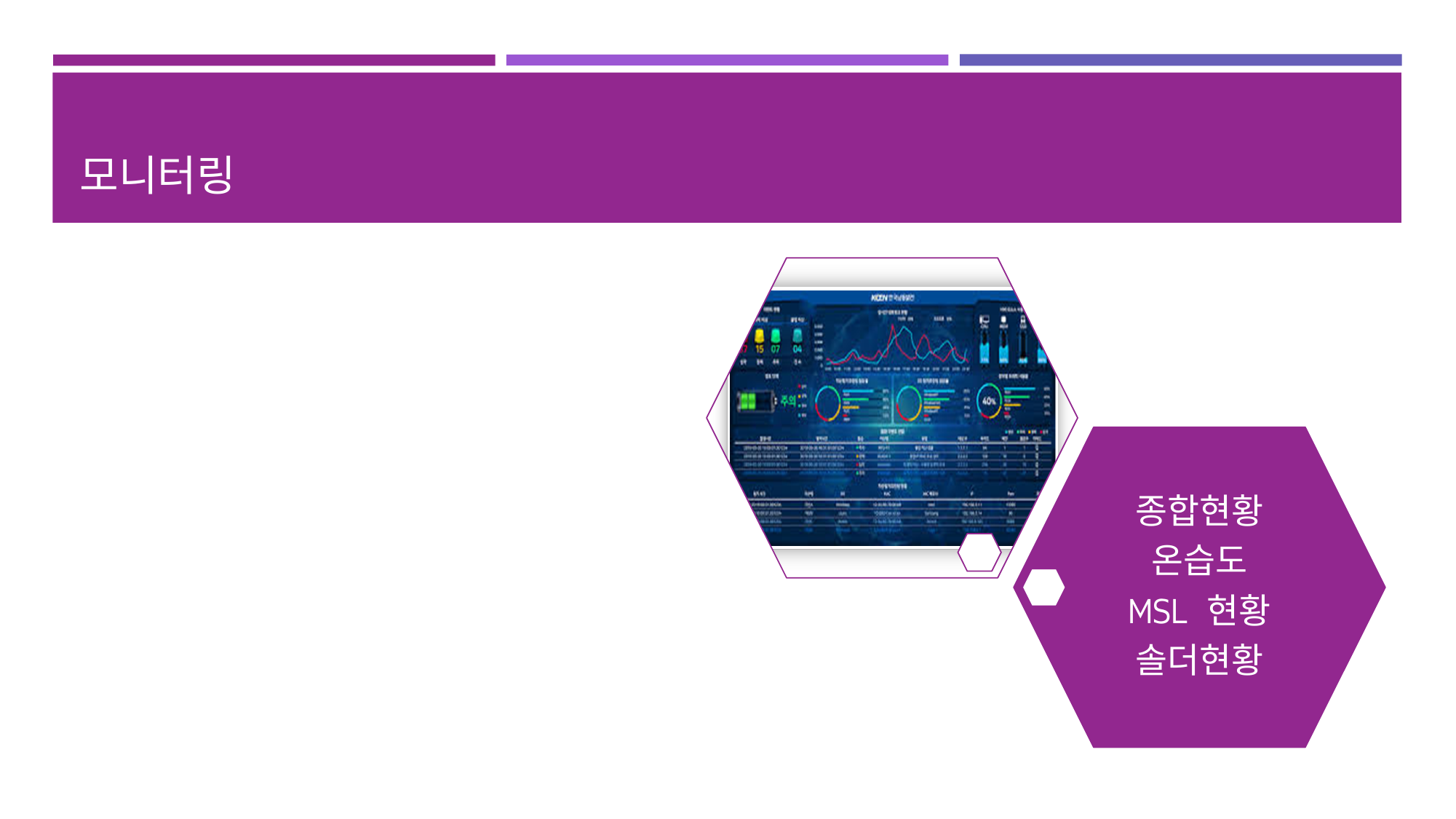

# 모니터링
종합현황
온습도
MSL 현황
솔더현황